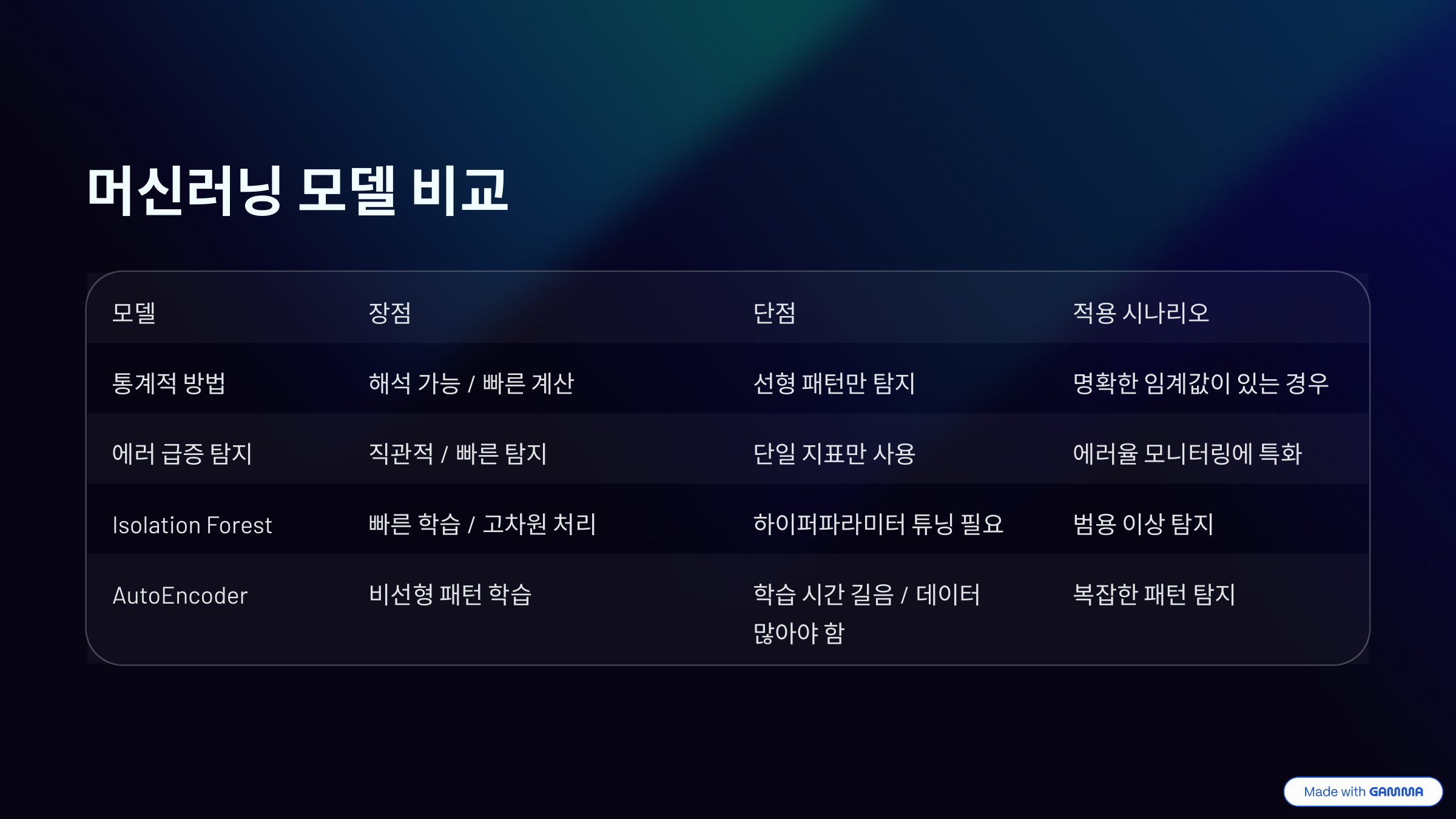

머신러닝 모델 비교

모델
장점
단점
적용 시나리오

통계적 방법
해석 가능/빠른 계산
선형 패턴만 탐지
명확한 임계값이 있는 경우

에러 급증 탐지
직관적/빠른 탐지
단일 지표만 사용
에러율 모니터링에 특화

Isolation Forest
빠른 학습/고차원 처리
하이퍼파라미터 튜닝 필요
범용 이상 탐지

AutoEncoder
비선형 패턴 학습
학습 시간 길음/데이터 많아야 함
복잡한 패턴 탐지